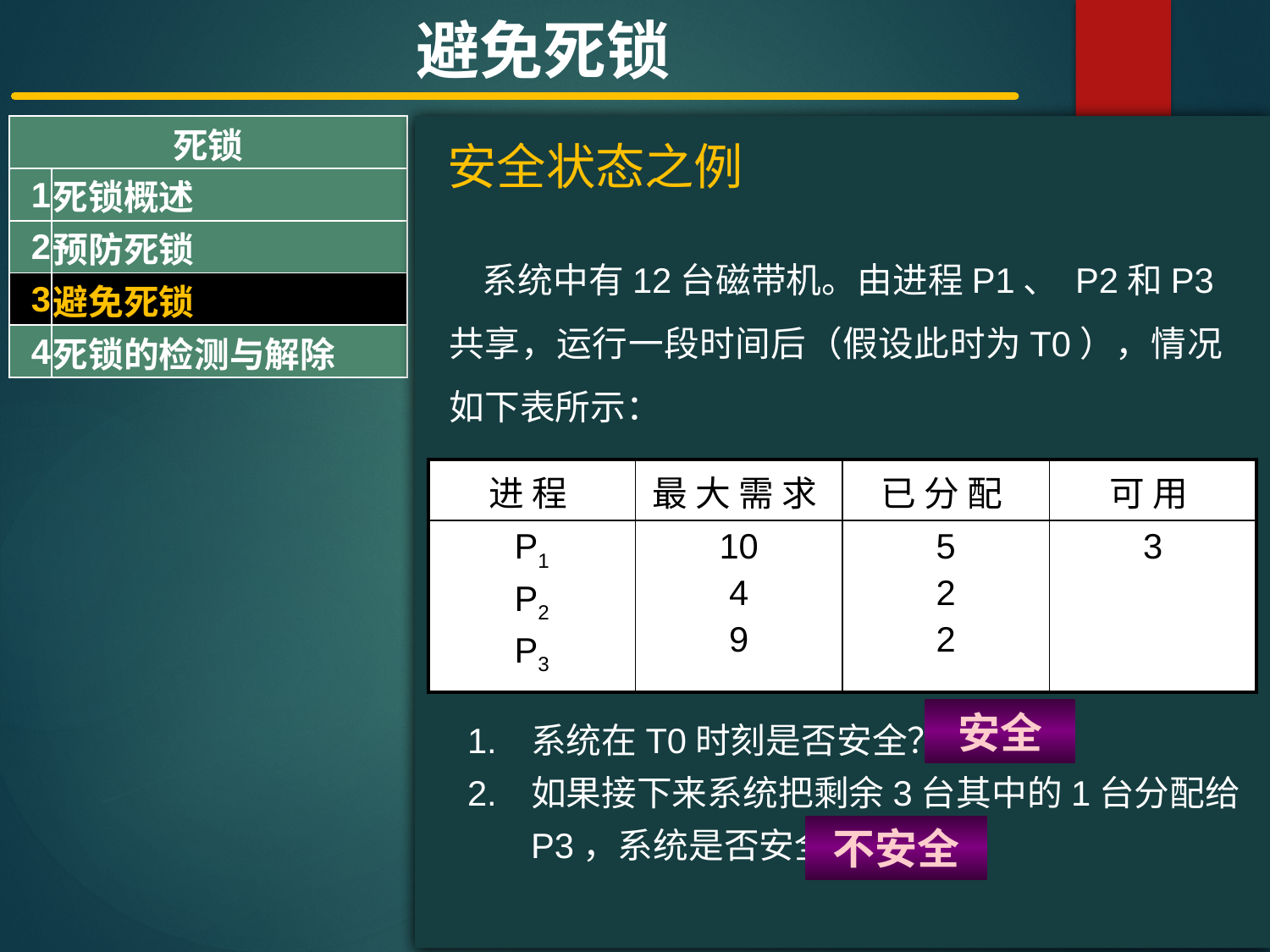

避免死锁
| 死锁 |  |
| --- | --- |
| 1 | 死锁概述 |
| 2 | 预防死锁 |
| 3 | 避免死锁 |
| 4 | 死锁的检测与解除 |
#
安全状态之例
   系统中有12台磁带机。由进程P1、 P2和P3共享，运行一段时间后（假设此时为T0），情况如下表所示：
| 进 程 | 最 大 需 求 | 已 分 配 | 可 用 |
| --- | --- | --- | --- |
| P1 P2 P3 | 10 4 9 | 5 2 2 | 3 |
安全
系统在T0时刻是否安全？
如果接下来系统把剩余3台其中的1台分配给P3，系统是否安全？

不安全